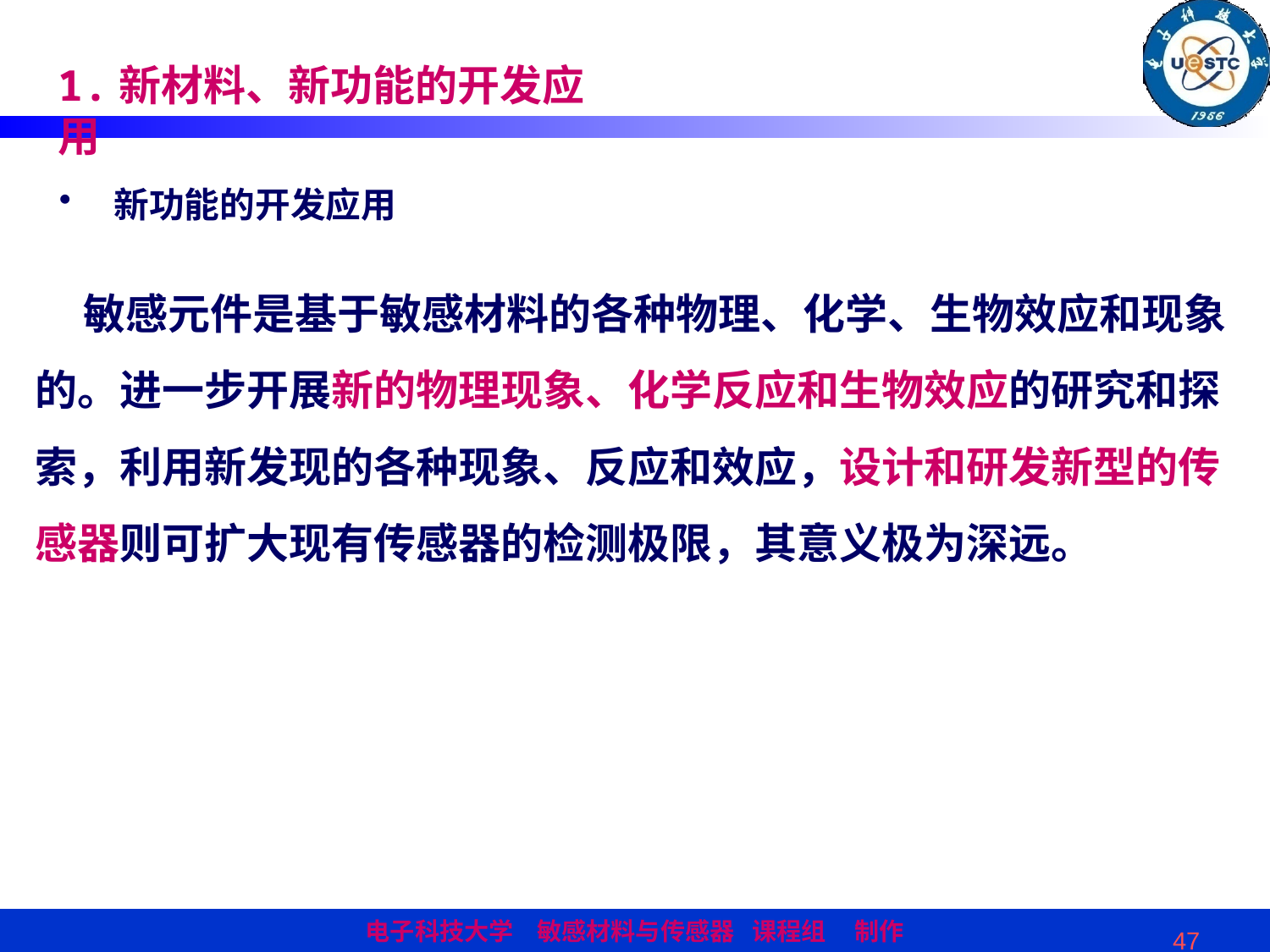

# 1.新材料、新功能的开发应用
  新功能的开发应用
    敏感元件是基于敏感材料的各种物理、化学、生物效应和现象的。进一步开展新的物理现象、化学反应和生物效应的研究和探索，利用新发现的各种现象、反应和效应，设计和研发新型的传感器则可扩大现有传感器的检测极限，其意义极为深远。

47